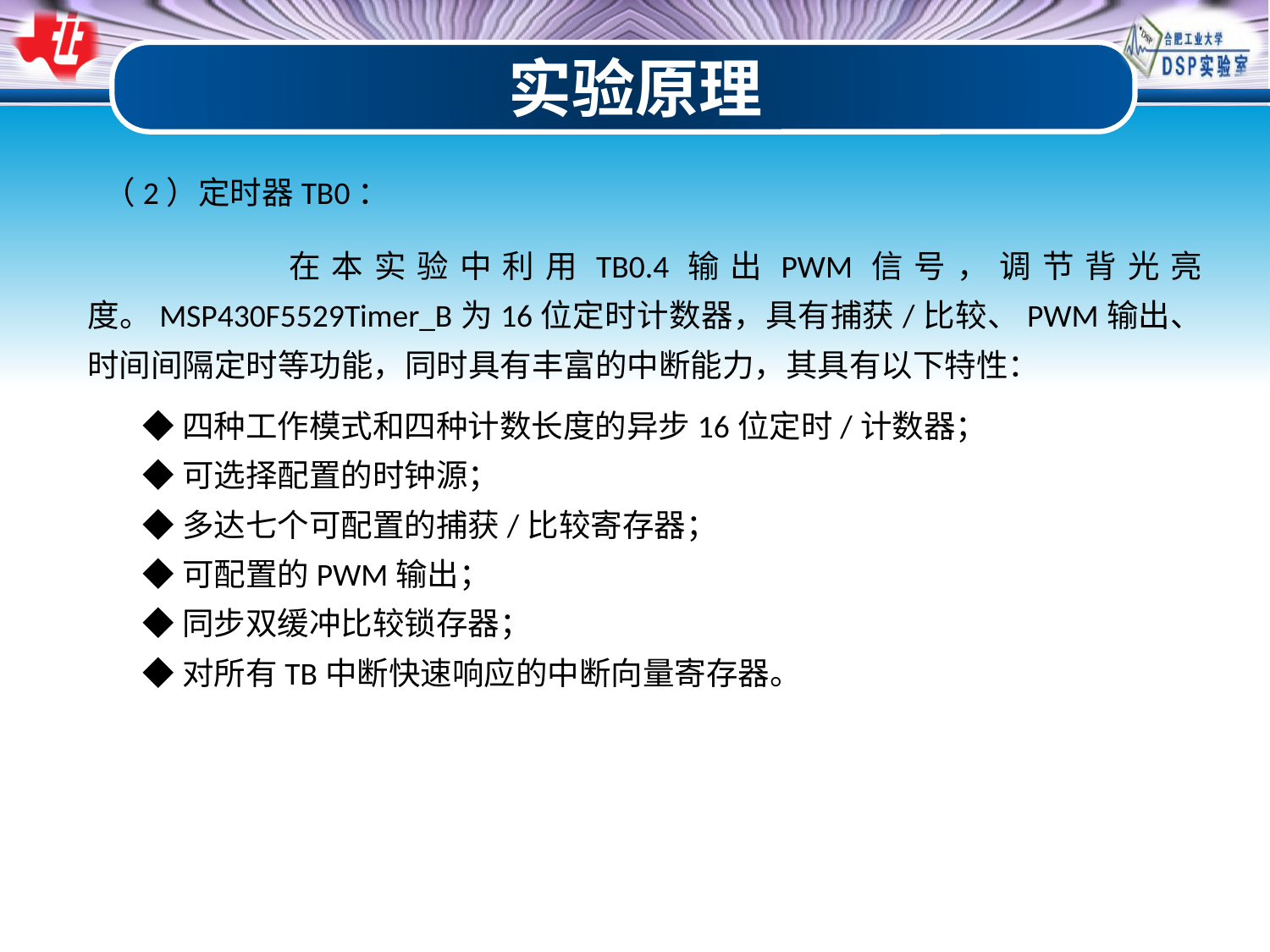

实验原理
（2）定时器TB0：
          在本实验中利用TB0.4输出PWM信号，调节背光亮度。MSP430F5529Timer_B为16位定时计数器，具有捕获/比较、PWM输出、时间间隔定时等功能，同时具有丰富的中断能力，其具有以下特性：
◆四种工作模式和四种计数长度的异步16位定时/计数器；
◆可选择配置的时钟源；
◆多达七个可配置的捕获/比较寄存器；
◆可配置的PWM输出；
◆同步双缓冲比较锁存器；
◆对所有TB中断快速响应的中断向量寄存器。